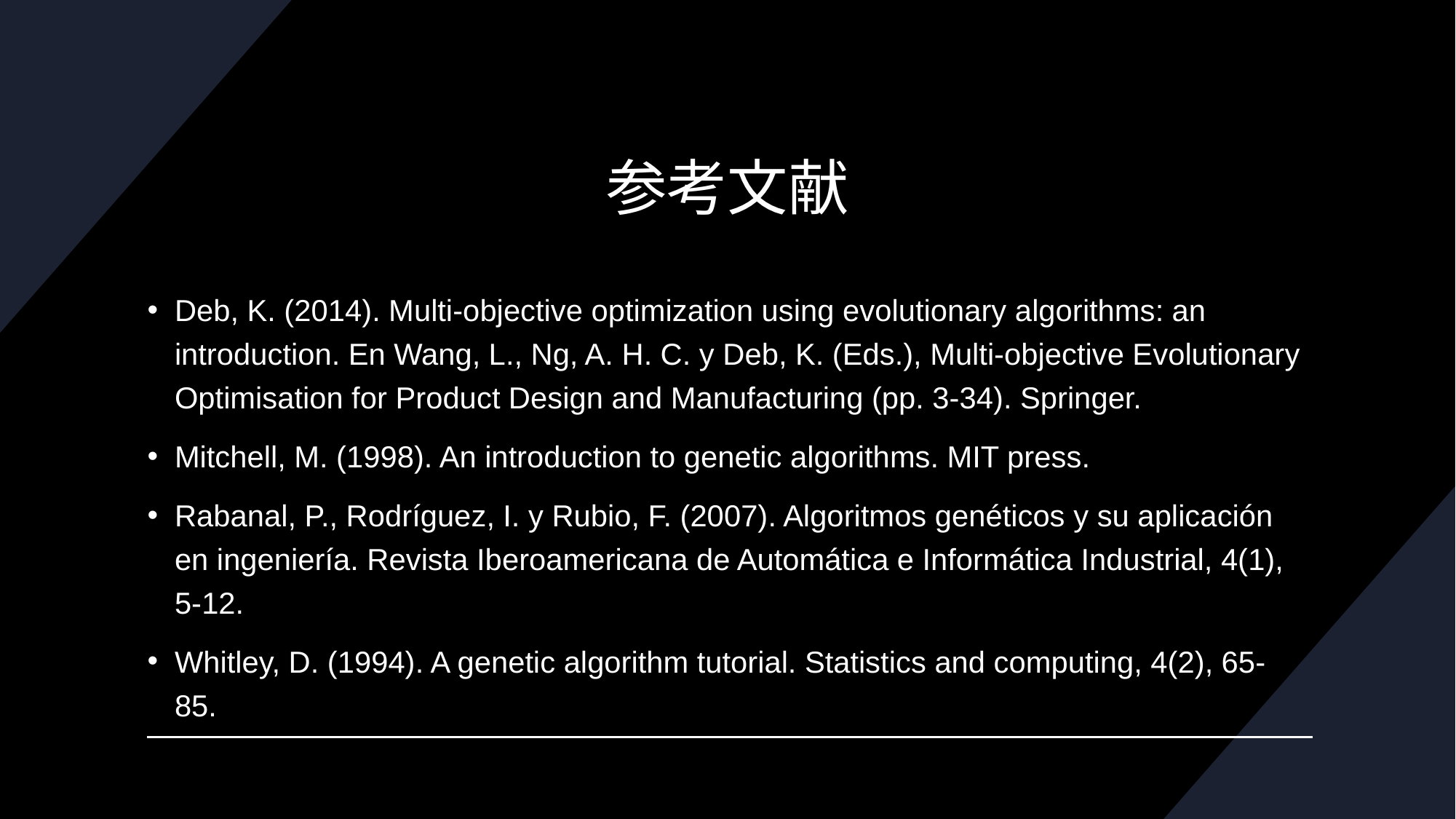

# 参考文献
Deb, K. (2014). Multi-objective optimization using evolutionary algorithms: an introduction. En Wang, L., Ng, A. H. C. y Deb, K. (Eds.), Multi-objective Evolutionary Optimisation for Product Design and Manufacturing (pp. 3-34). Springer.
Mitchell, M. (1998). An introduction to genetic algorithms. MIT press.
Rabanal, P., Rodríguez, I. y Rubio, F. (2007). Algoritmos genéticos y su aplicación en ingeniería. Revista Iberoamericana de Automática e Informática Industrial, 4(1), 5-12.
Whitley, D. (1994). A genetic algorithm tutorial. Statistics and computing, 4(2), 65-85.